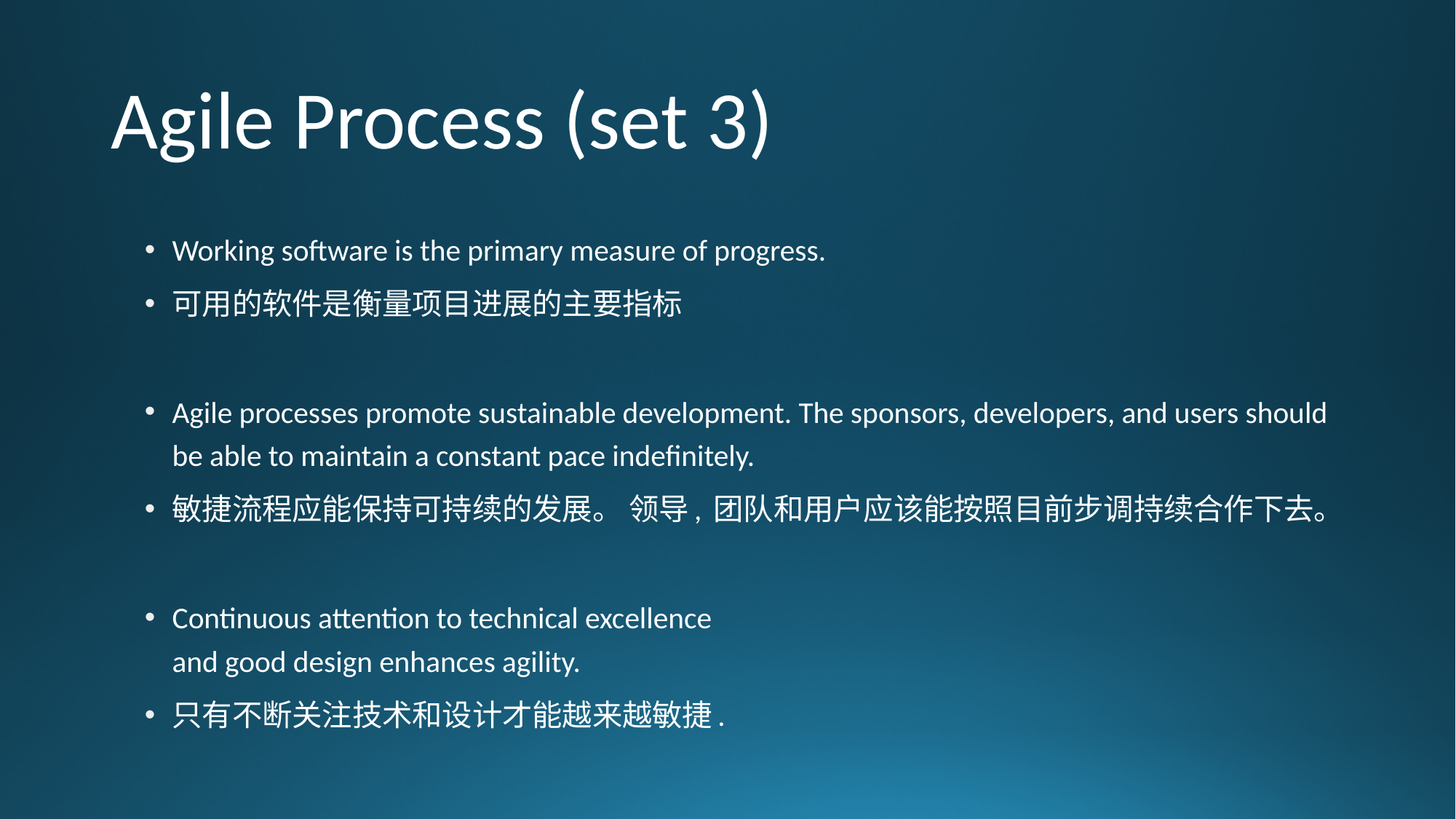

# Agile Process (set 3)
Working software is the primary measure of progress.
可用的软件是衡量项目进展的主要指标

Agile processes promote sustainable development. The sponsors, developers, and users should be able to maintain a constant pace indefinitely.
敏捷流程应能保持可持续的发展。 领导, 团队和用户应该能按照目前步调持续合作下去。

Continuous attention to technical excellence
and good design enhances agility.
只有不断关注技术和设计才能越来越敏捷.